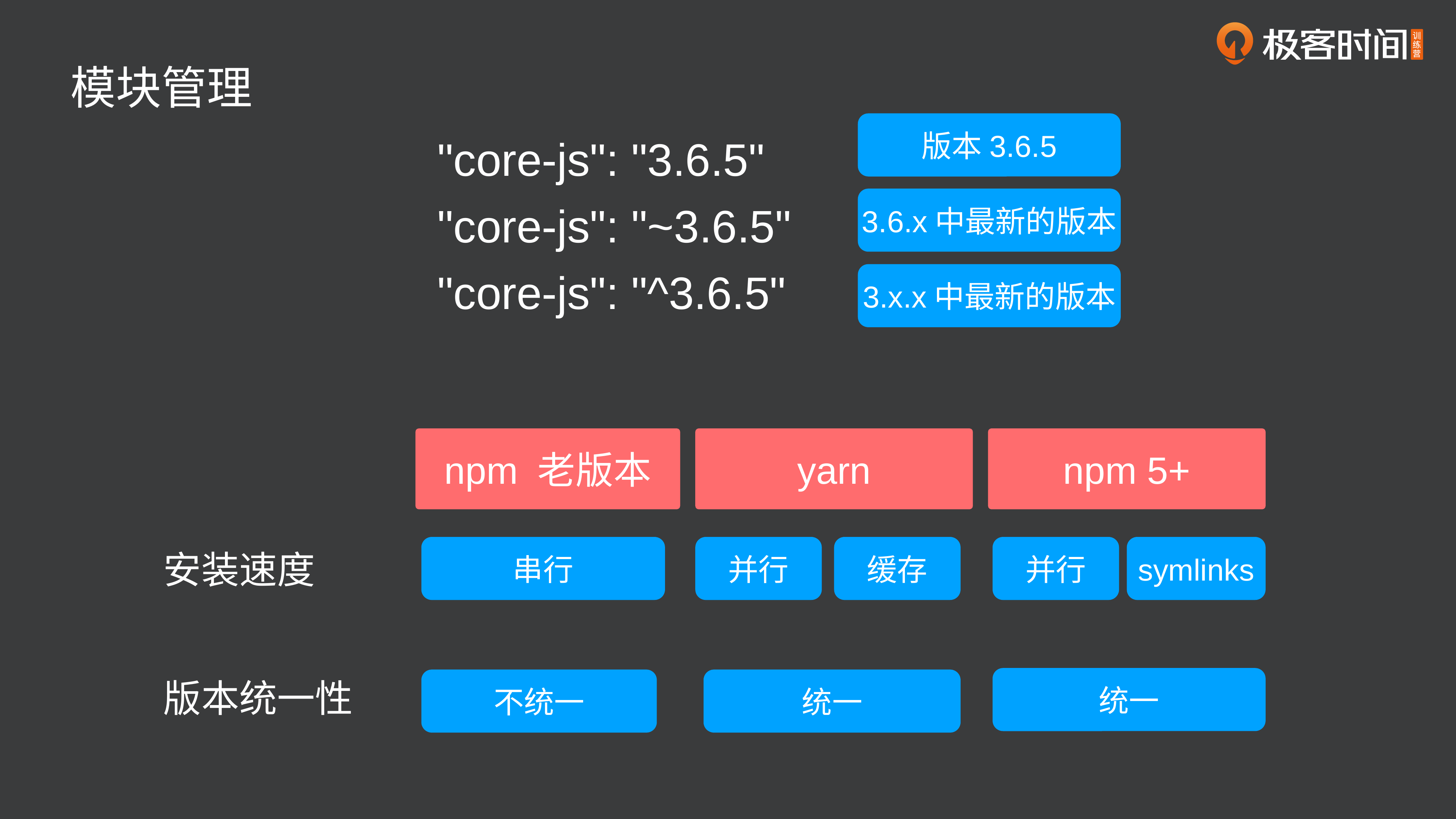

模块管理
版本3.6.5

"core-js": "3.6.5"
3.6.x中最新的版本
"core-js": "~3.6.5"
"core-js": "^3.6.5"
3.x.x中最新的版本
yarn
npm 5+
npm 老版本
串行
并行
缓存
并行
symlinks
安装速度
统一
版本统一性
不统一
统一